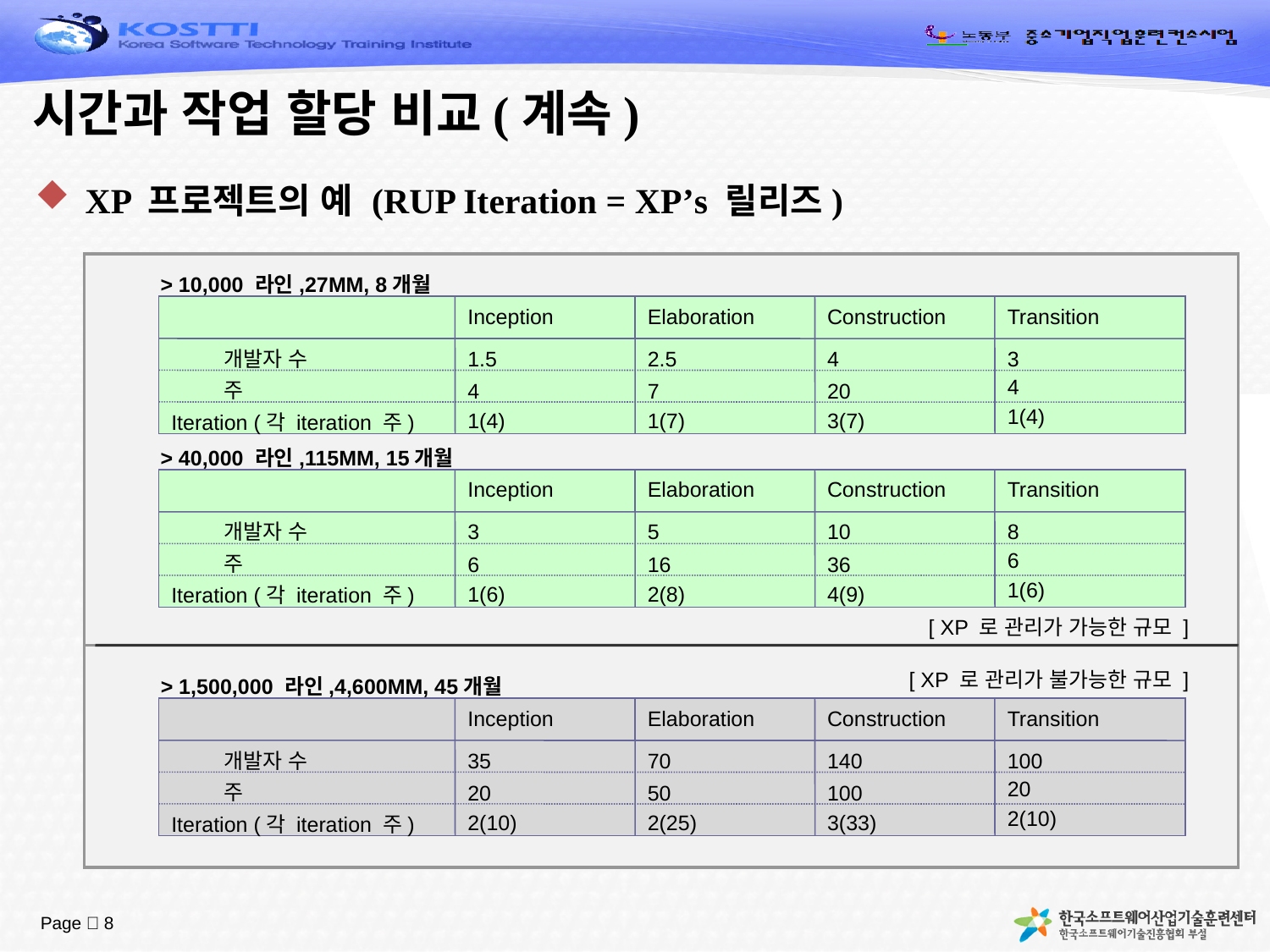

# 시간과 작업 할당 비교(계속)
XP 프로젝트의 예 (RUP Iteration = XP’s 릴리즈)

> 10,000 라인,27MM, 8개월

Inception
Elaboration
Construction
Transition

개발자 수
1.5
2.5
4
3
4

주
4
7
20
1(4)
1(4)
1(7)
3(7)

Iteration (각 iteration 주)
> 40,000 라인,115MM, 15개월

Inception

Elaboration

Construction

Transition

개발자 수
3
5
10
8
6

주
6
16
36
1(6)
1(6)
2(8)
4(9)

Iteration (각 iteration 주)
[ XP 로 관리가 가능한 규모 ]

[ XP 로 관리가 불가능한 규모 ]
> 1,500,000 라인,4,600MM, 45개월

Inception
Elaboration
Construction
Transition

개발자 수
35
70
140
100
20

주
20
50
100
2(10)
2(10)
2(25)
3(33)

Iteration (각 iteration 주)